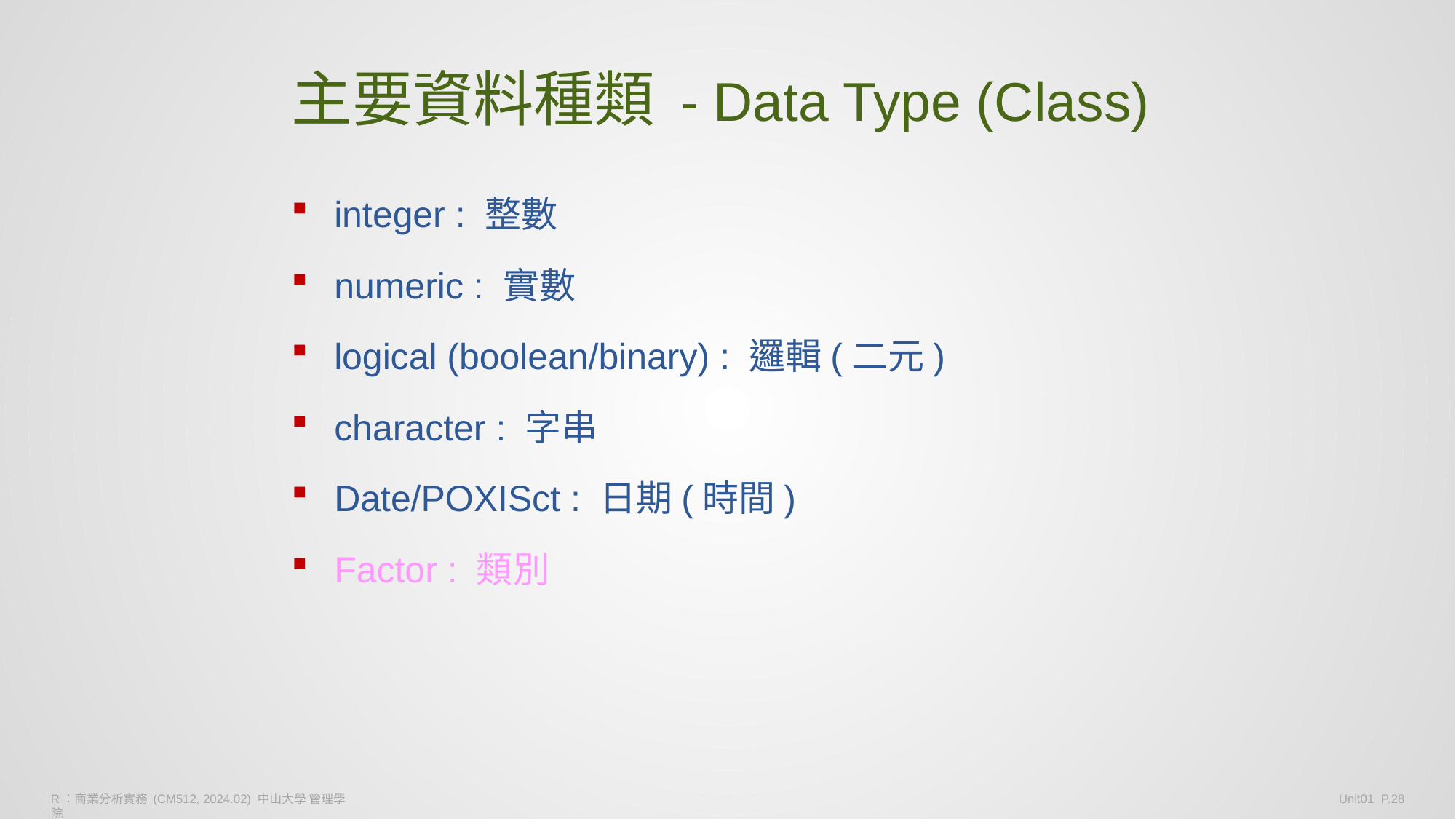

# 主要資料種類 - Data Type (Class)
integer : 整數
numeric : 實數
logical (boolean/binary) : 邏輯(二元)
character : 字串
Date/POXISct : 日期(時間)
Factor : 類別